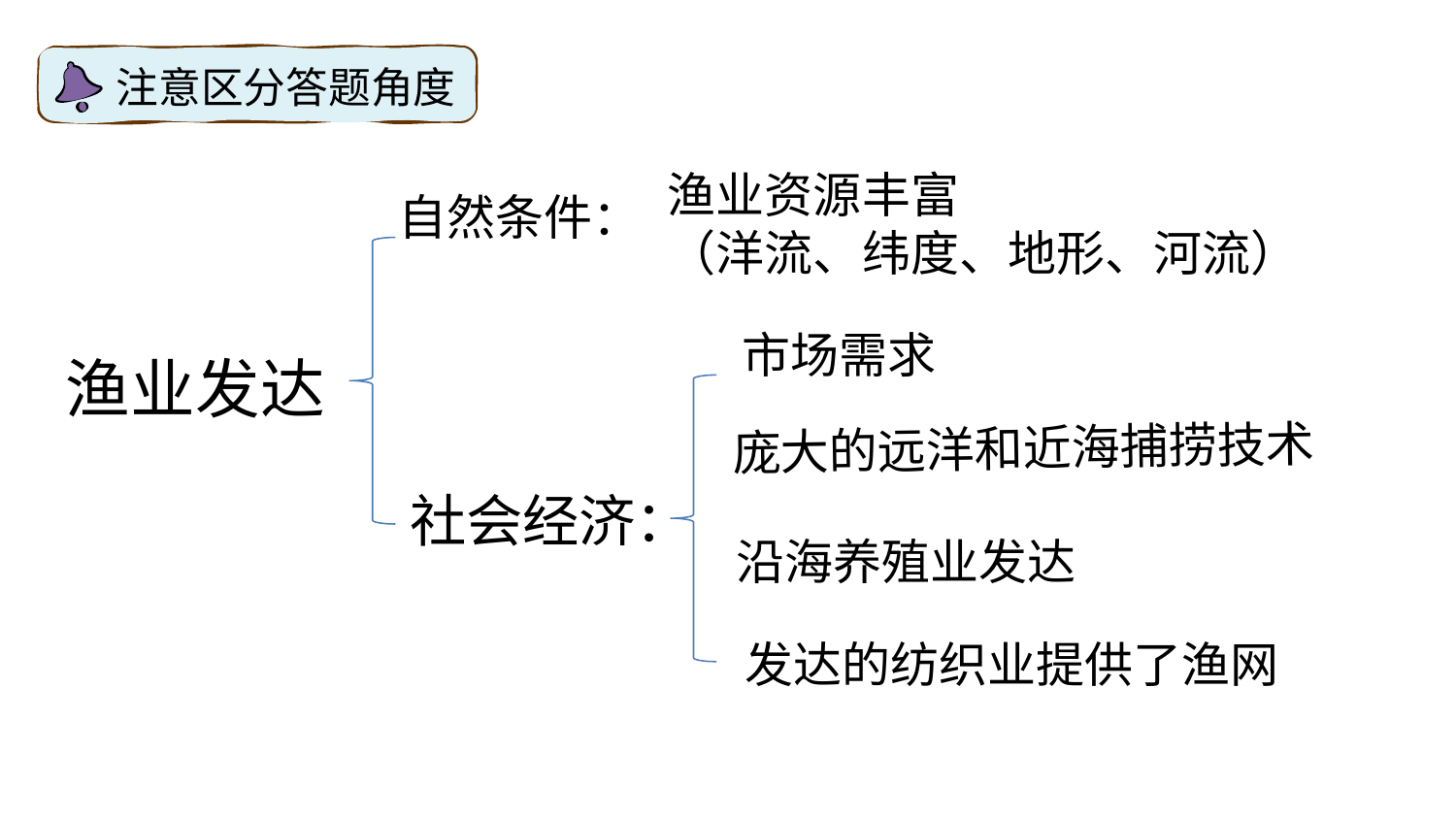

注意区分答题角度

渔业资源丰富
（洋流、纬度、地形、河流）
自然条件：

市场需求
渔业发达

庞大的远洋和近海捕捞技术
社会经济：
沿海养殖业发达
发达的纺织业提供了渔网